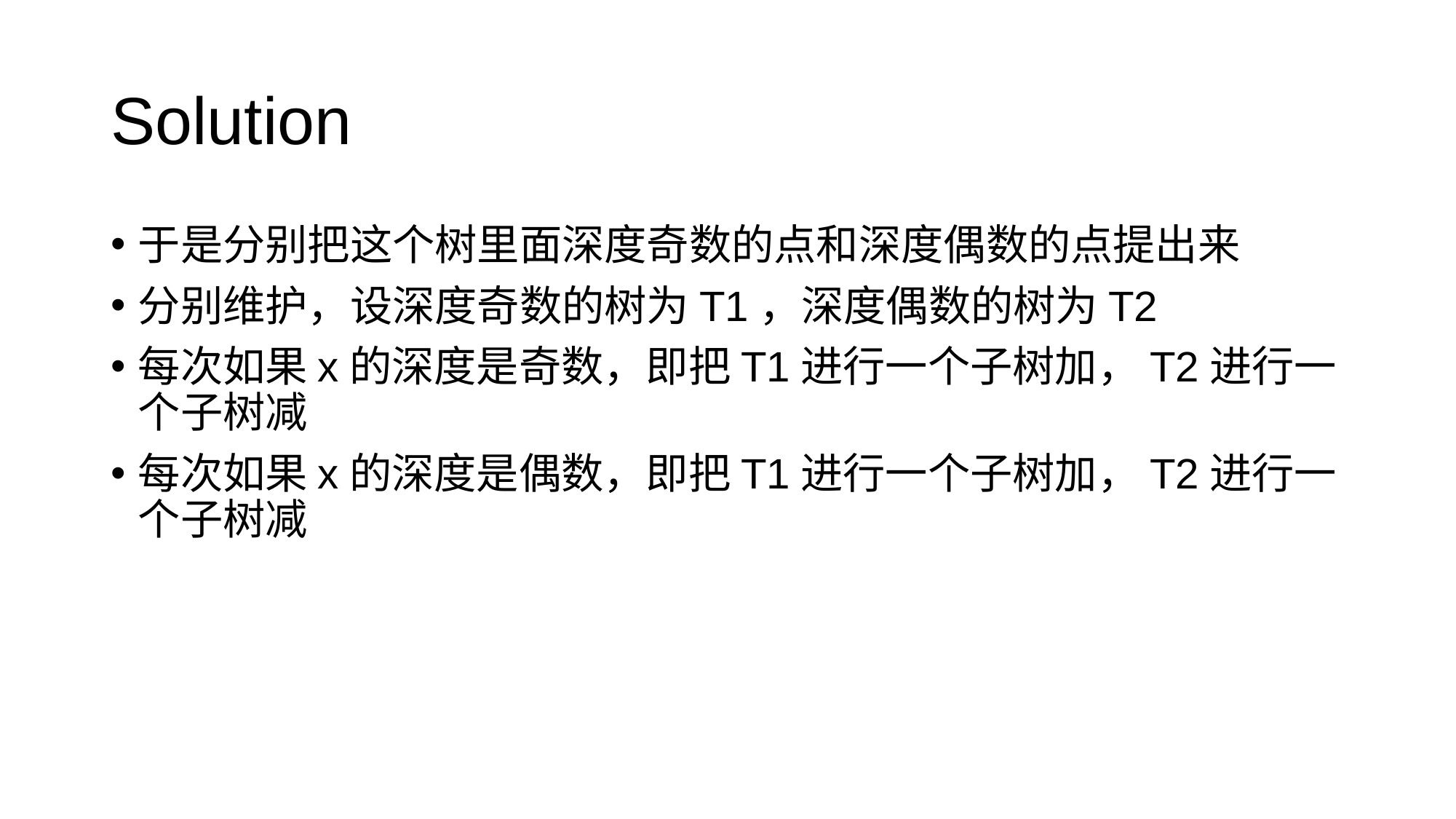

# Solution
于是分别把这个树里面深度奇数的点和深度偶数的点提出来
分别维护，设深度奇数的树为T1，深度偶数的树为T2
每次如果x的深度是奇数，即把T1进行一个子树加，T2进行一个子树减
每次如果x的深度是偶数，即把T1进行一个子树加，T2进行一个子树减